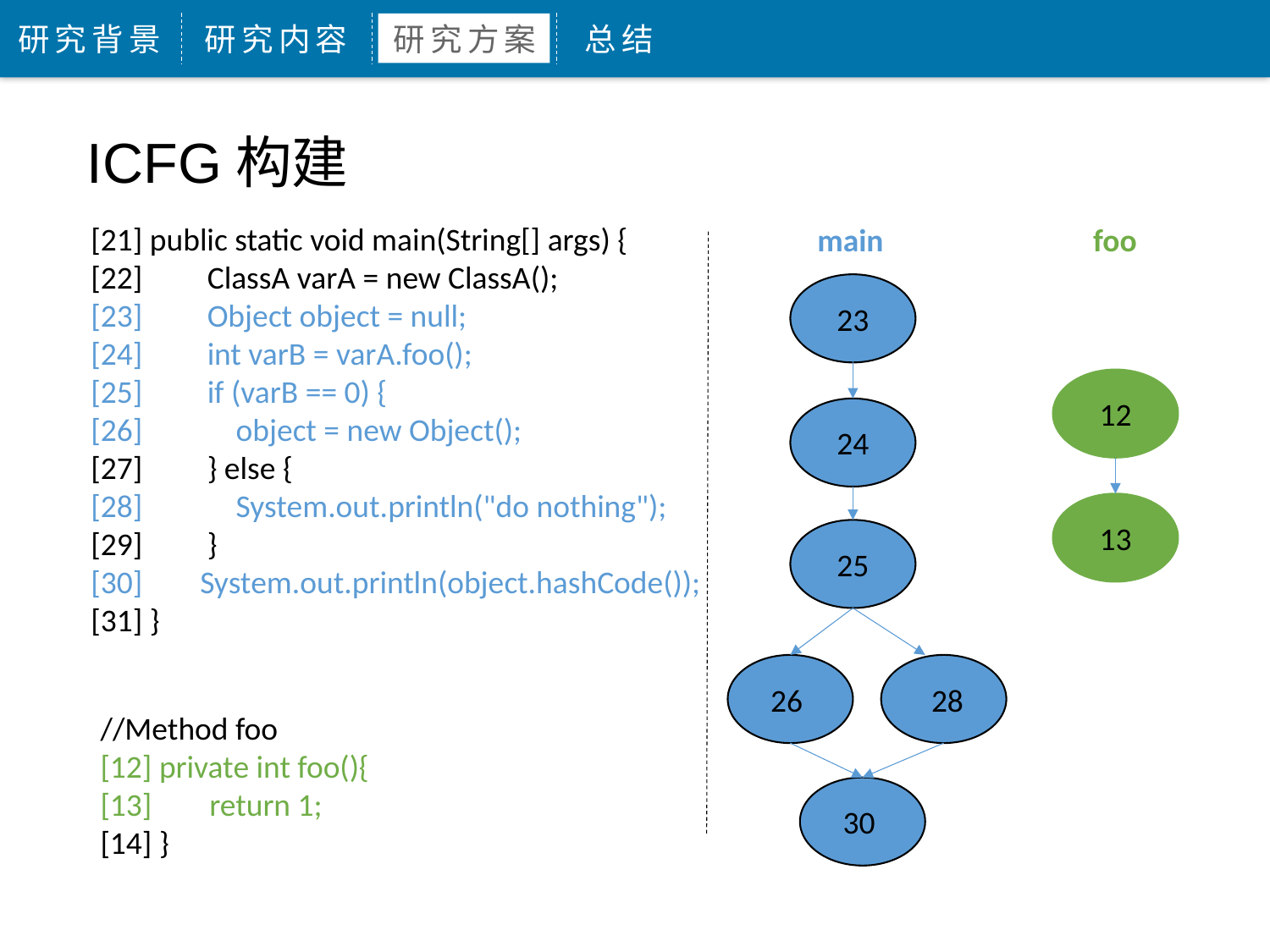

研究背景
研究内容
研究方案
总结

ICFG构建
[21] public static void main(String[] args) {
[22]         ClassA varA = new ClassA();
[23]         Object object = null;
[24]         int varB = varA.foo();
[25]         if (varB == 0) {
[26]             object = new Object();
[27]         } else {
[28]             System.out.println("do nothing");
[29]         }
[30]        System.out.println(object.hashCode());
[31] }
main
foo
23
12
24
13
25
26
 28
//Method foo
[12] private int foo(){
[13]        return 1;
[14] }
30